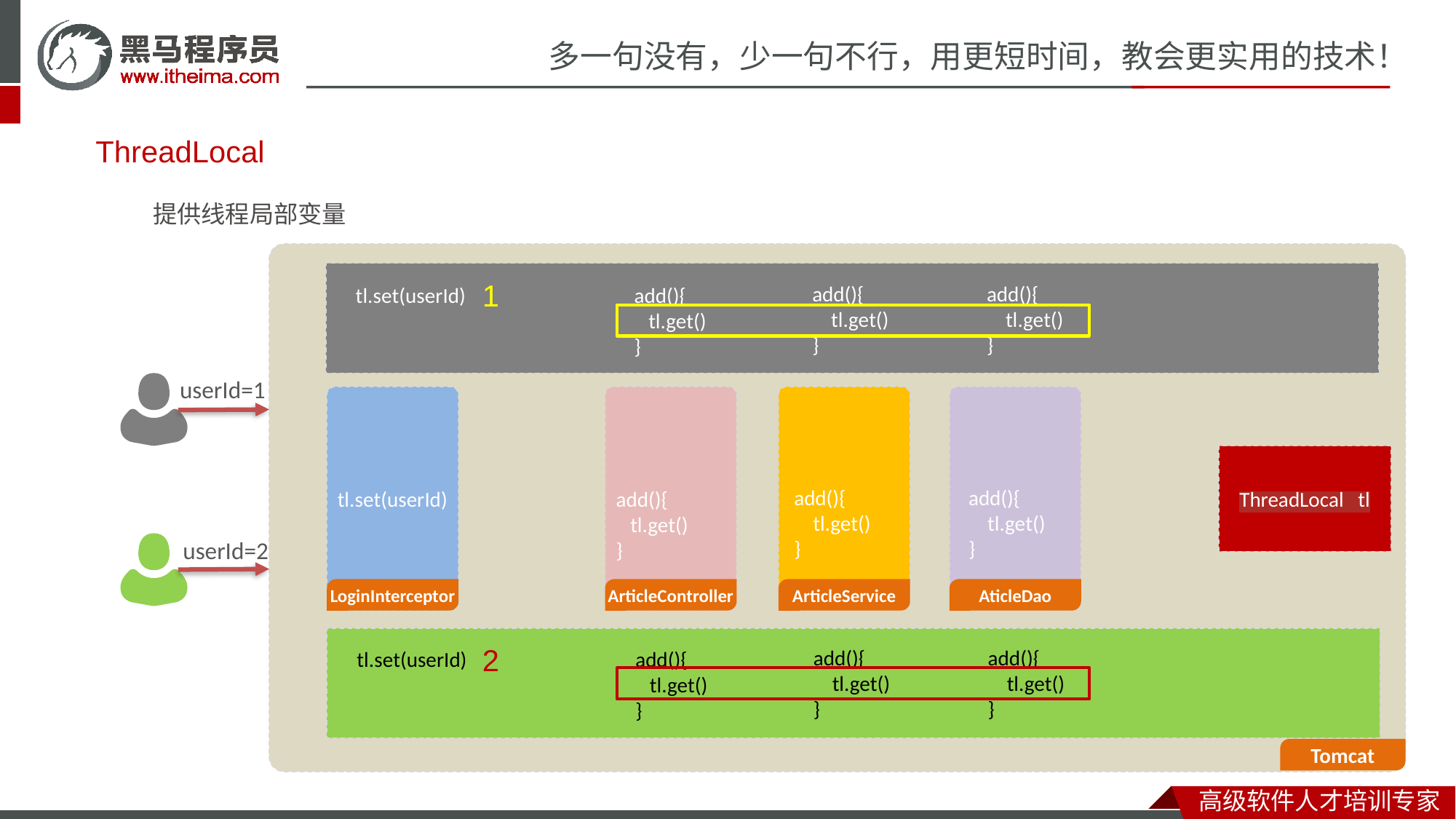

# ThreadLocal
提供线程局部变量

1
add(){
    tl.get()
}
add(){
    tl.get()
}
tl.set(userId)
add(){
   tl.get()
}

userId=1

LoginInterceptor

ArticleController

ArticleService

AticleDao
ThreadLocal   tl
add(){
    tl.get()
}
add(){
    tl.get()
}
tl.set(userId)
add(){
   tl.get()
}
userId=2

2
add(){
    tl.get()
}
add(){
    tl.get()
}
tl.set(userId)
add(){
   tl.get()
}

Tomcat